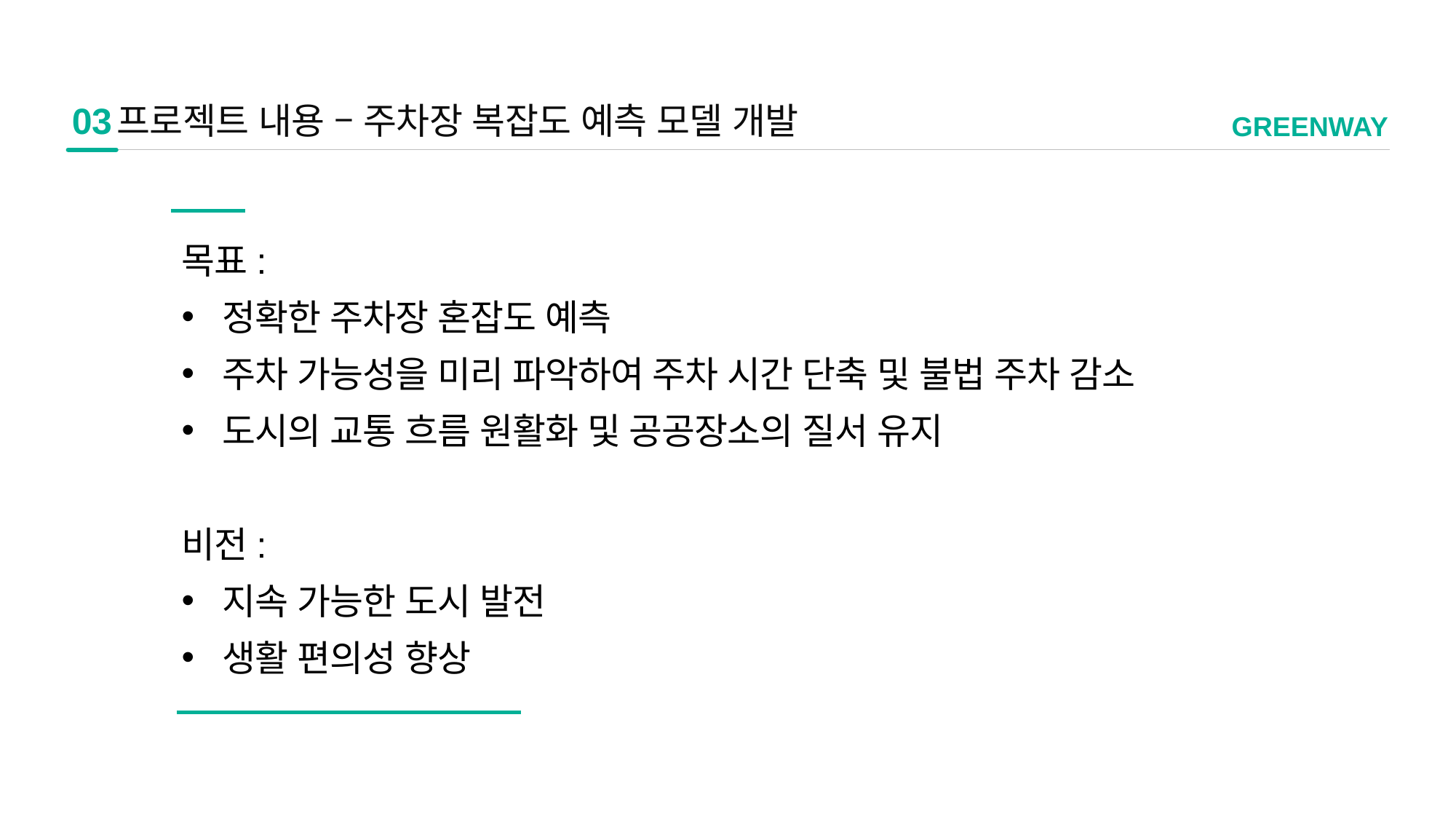

03
프로젝트 내용 – 주차장 복잡도 예측 모델 개발
GREENWAY
목표:
정확한 주차장 혼잡도 예측
주차 가능성을 미리 파악하여 주차 시간 단축 및 불법 주차 감소
도시의 교통 흐름 원활화 및 공공장소의 질서 유지

비전:
지속 가능한 도시 발전
생활 편의성 향상